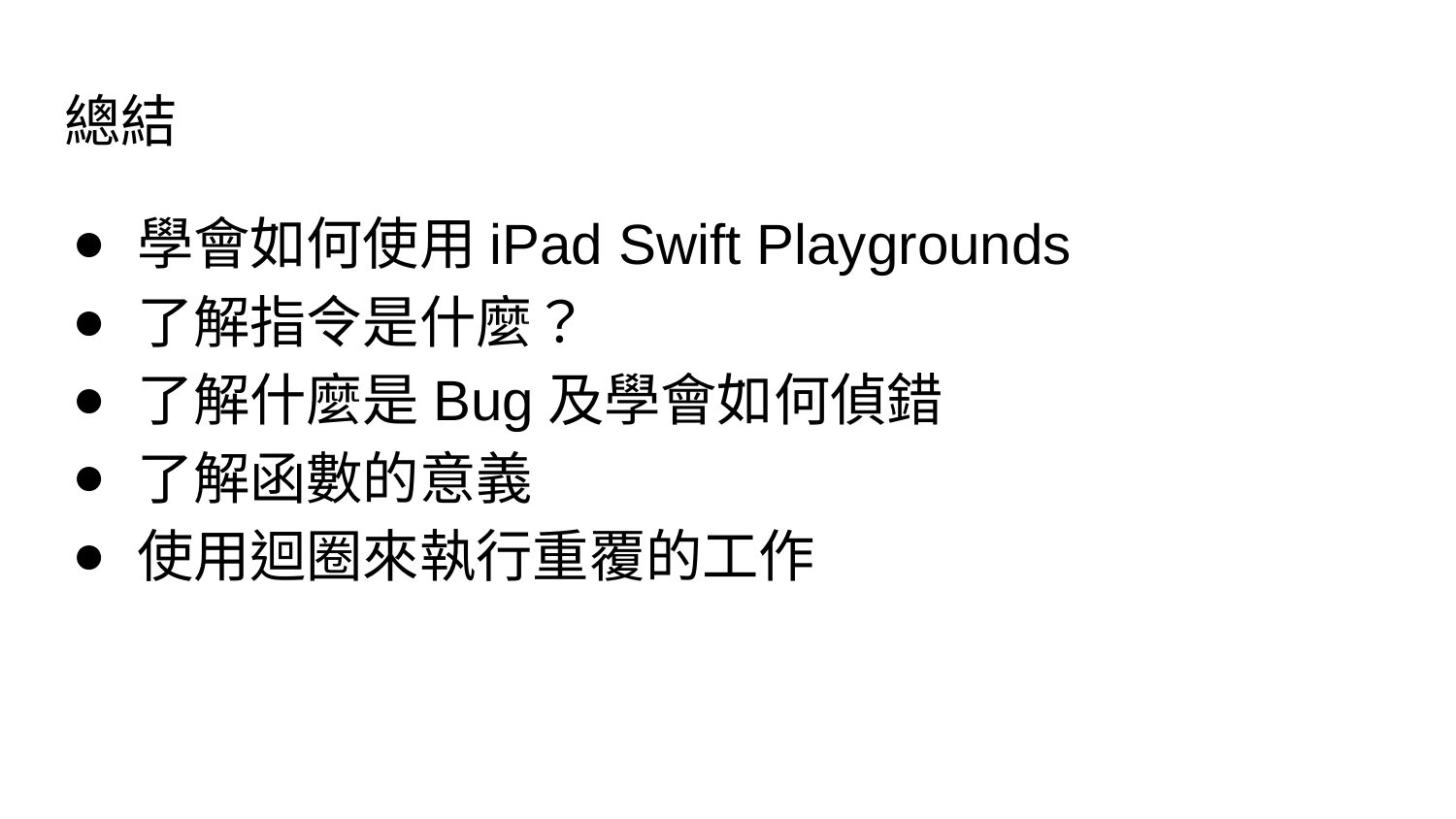

# 總結
學會如何使用iPad Swift Playgrounds
了解指令是什麼？
了解什麼是Bug及學會如何偵錯
了解函數的意義
使用迴圈來執行重覆的工作